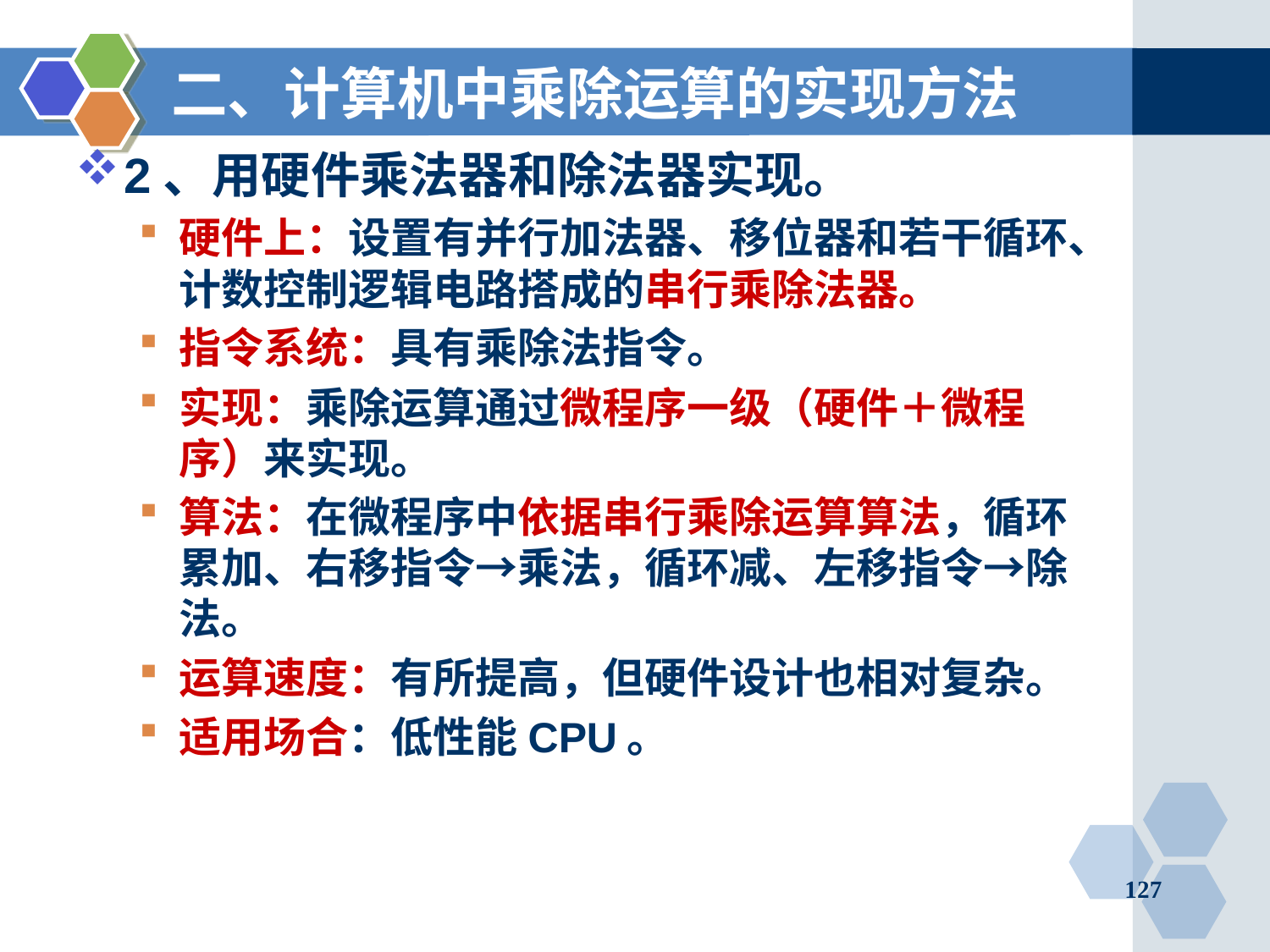

# 二、计算机中乘除运算的实现方法
2、用硬件乘法器和除法器实现。
硬件上：设置有并行加法器、移位器和若干循环、计数控制逻辑电路搭成的串行乘除法器。
指令系统：具有乘除法指令。
实现：乘除运算通过微程序一级（硬件＋微程序）来实现。
算法：在微程序中依据串行乘除运算算法，循环累加、右移指令→乘法，循环减、左移指令→除法。
运算速度：有所提高，但硬件设计也相对复杂。
适用场合：低性能CPU。
127